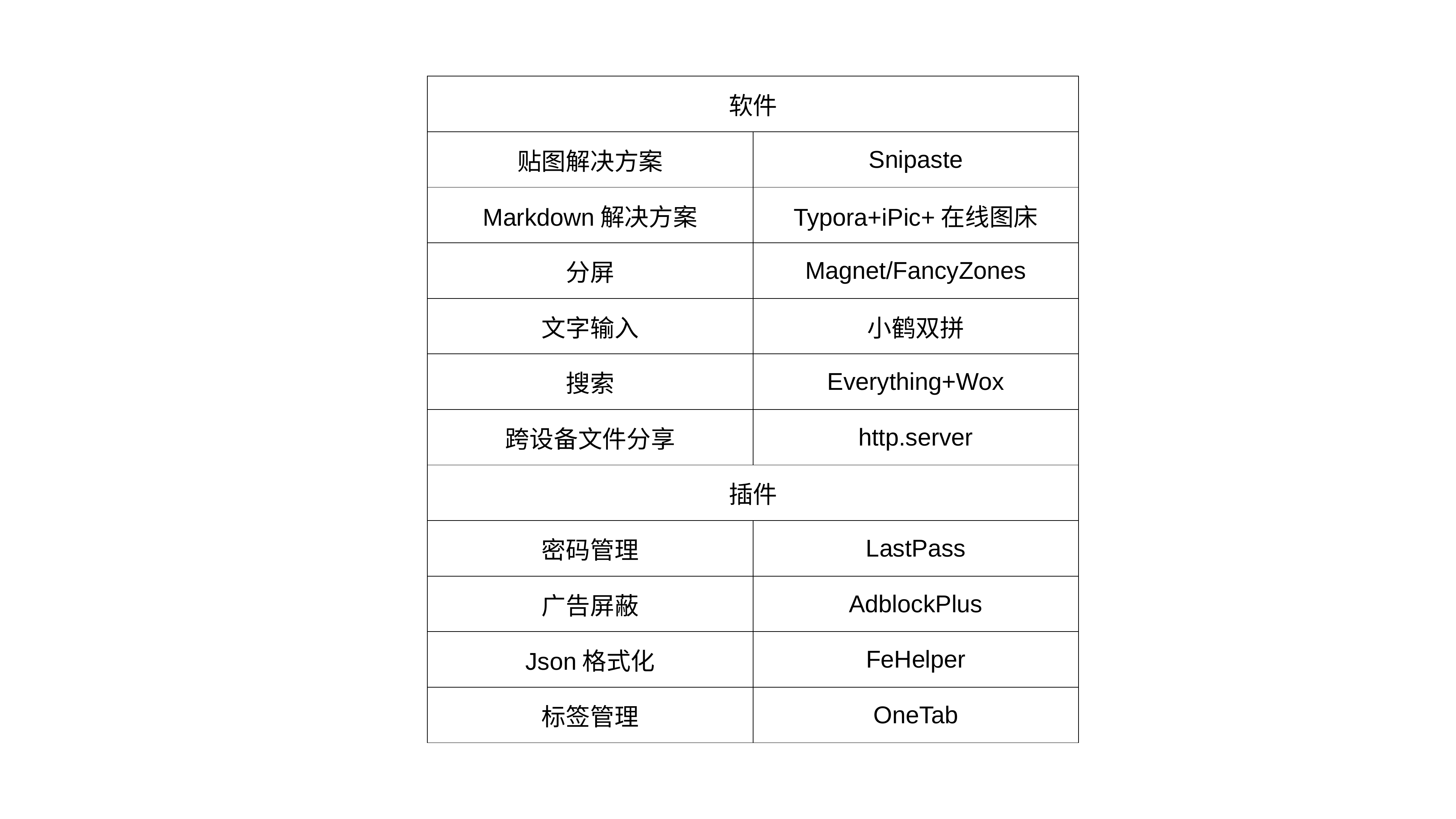

| 软件 |  |
| --- | --- |
| 贴图解决方案 | Snipaste |
| Markdown解决方案 | Typora+iPic+在线图床 |
| 分屏 | Magnet/FancyZones |
| 文字输入 | 小鹤双拼 |
| 搜索 | Everything+Wox |
| 跨设备文件分享 | http.server |
| 插件 |  |
| 密码管理 | LastPass |
| 广告屏蔽 | AdblockPlus |
| Json格式化 | FeHelper |
| 标签管理 | OneTab |